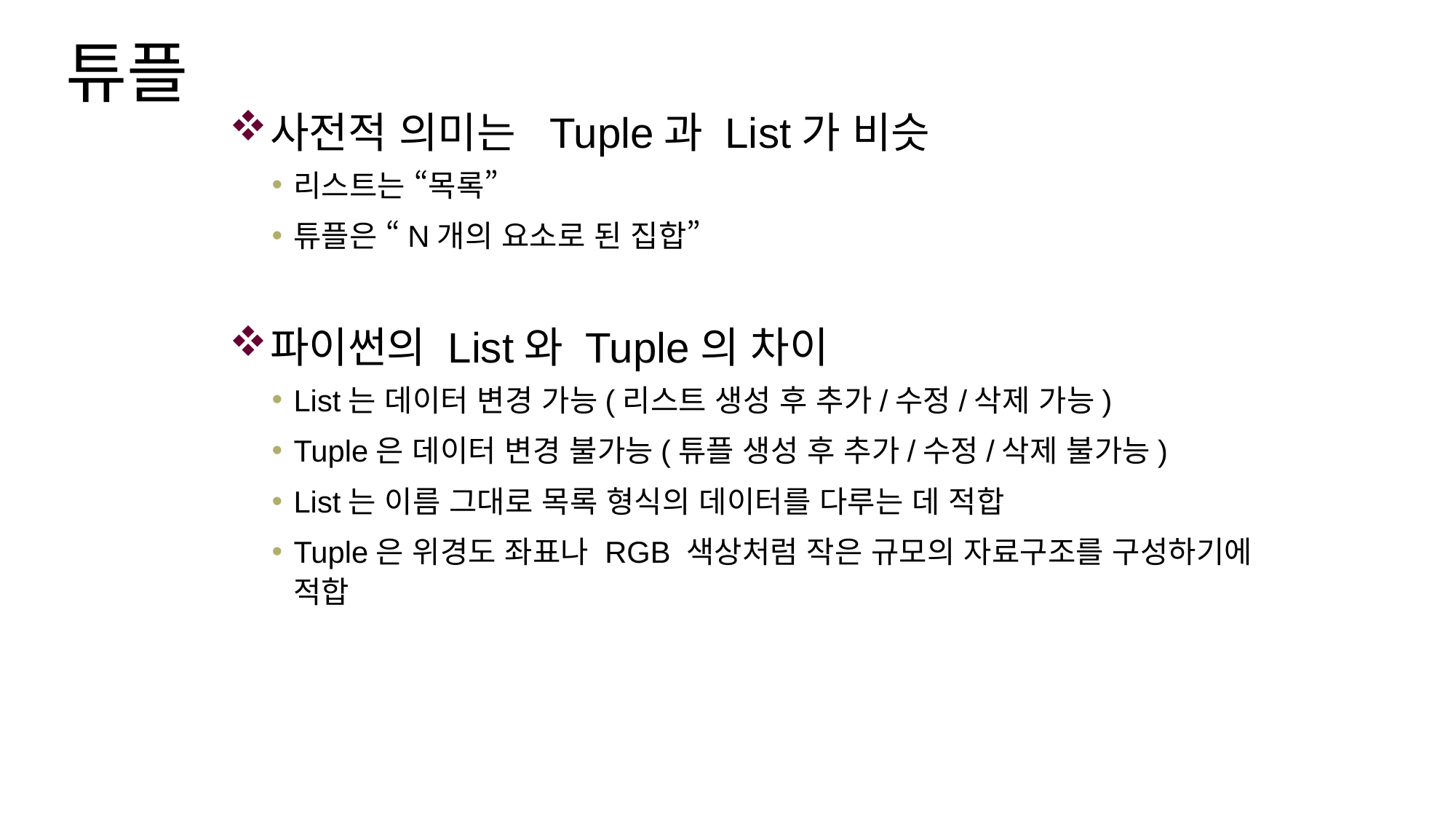

# 튜플
사전적 의미는  Tuple과 List가 비슷
리스트는 “목록”
튜플은 “N개의 요소로 된 집합”

파이썬의 List와 Tuple의 차이
List는 데이터 변경 가능(리스트 생성 후 추가/수정/삭제 가능)
Tuple은 데이터 변경 불가능(튜플 생성 후 추가/수정/삭제 불가능)
List는 이름 그대로 목록 형식의 데이터를 다루는 데 적합
Tuple은 위경도 좌표나 RGB 색상처럼 작은 규모의 자료구조를 구성하기에 적합